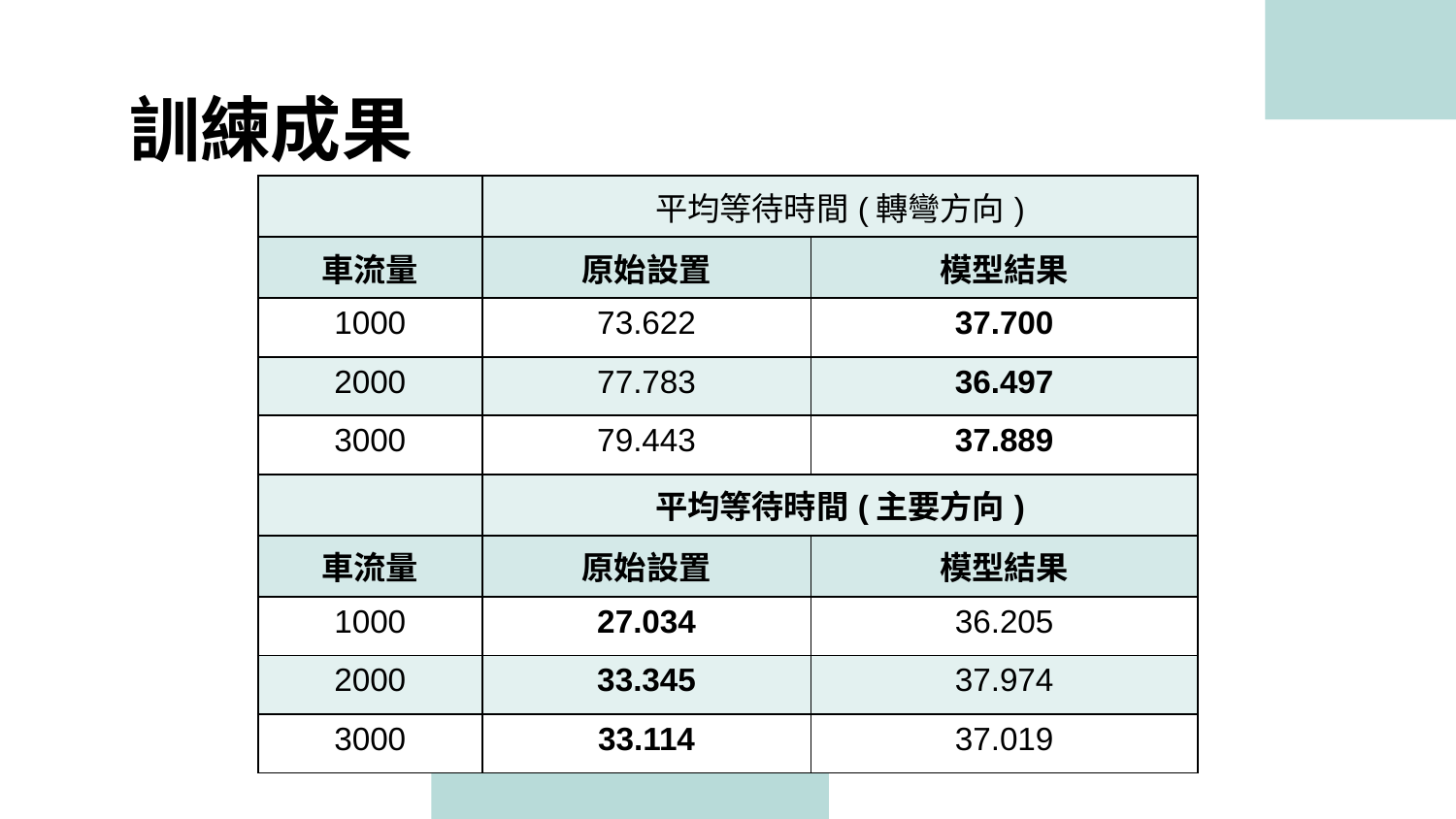

# 訓練成果
|  | 平均等待時間(轉彎方向) |  |
| --- | --- | --- |
| 車流量 | 原始設置 | 模型結果 |
| 1000 | 73.622 | 37.700 |
| 2000 | 77.783 | 36.497 |
| 3000 | 79.443 | 37.889 |
|  | 平均等待時間(主要方向) |  |
| 車流量 | 原始設置 | 模型結果 |
| 1000 | 27.034 | 36.205 |
| 2000 | 33.345 | 37.974 |
| 3000 | 33.114 | 37.019 |